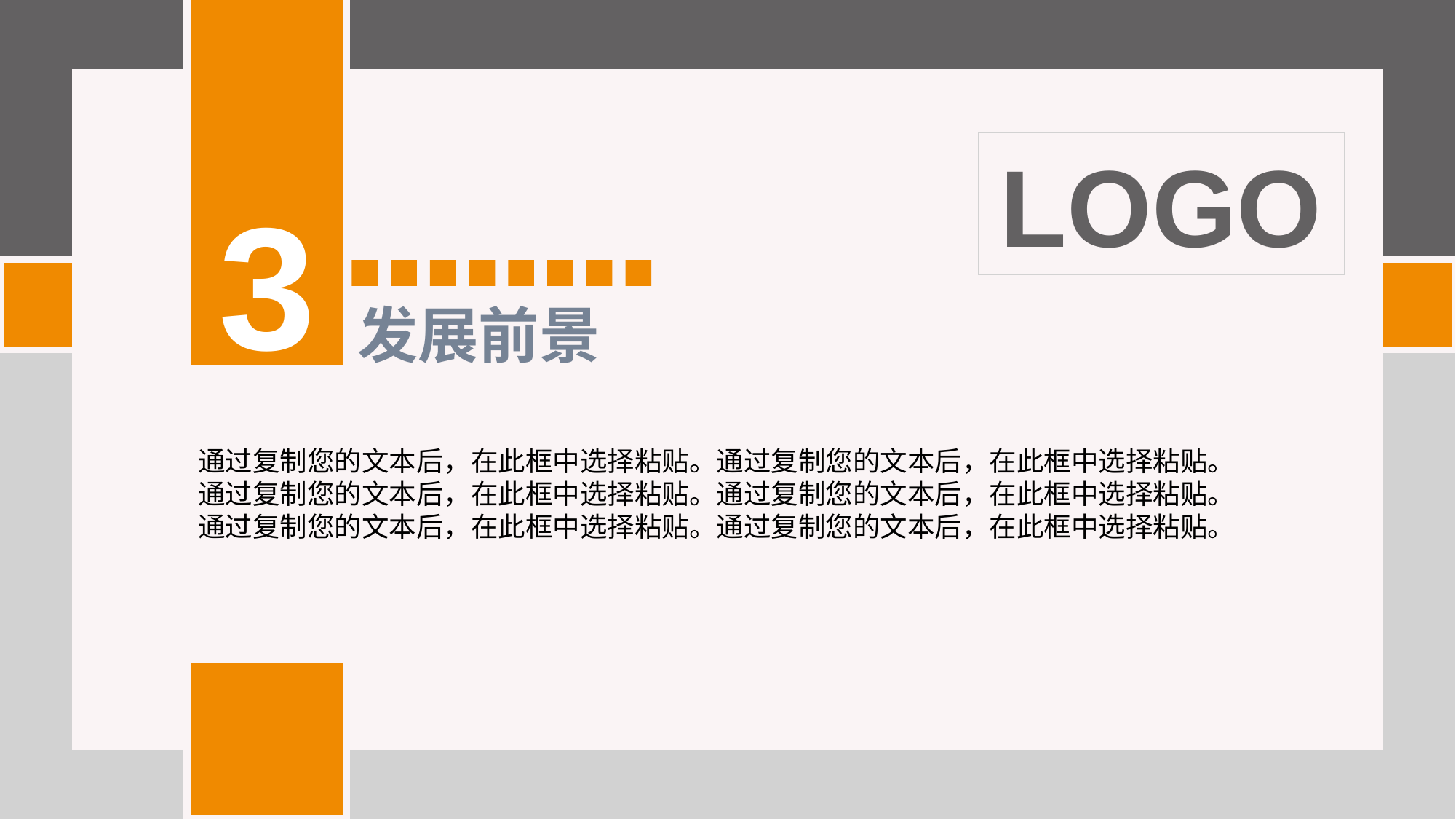

3

发展前景

LOGO
通过复制您的文本后，在此框中选择粘贴。通过复制您的文本后，在此框中选择粘贴。通过复制您的文本后，在此框中选择粘贴。通过复制您的文本后，在此框中选择粘贴。
通过复制您的文本后，在此框中选择粘贴。通过复制您的文本后，在此框中选择粘贴。